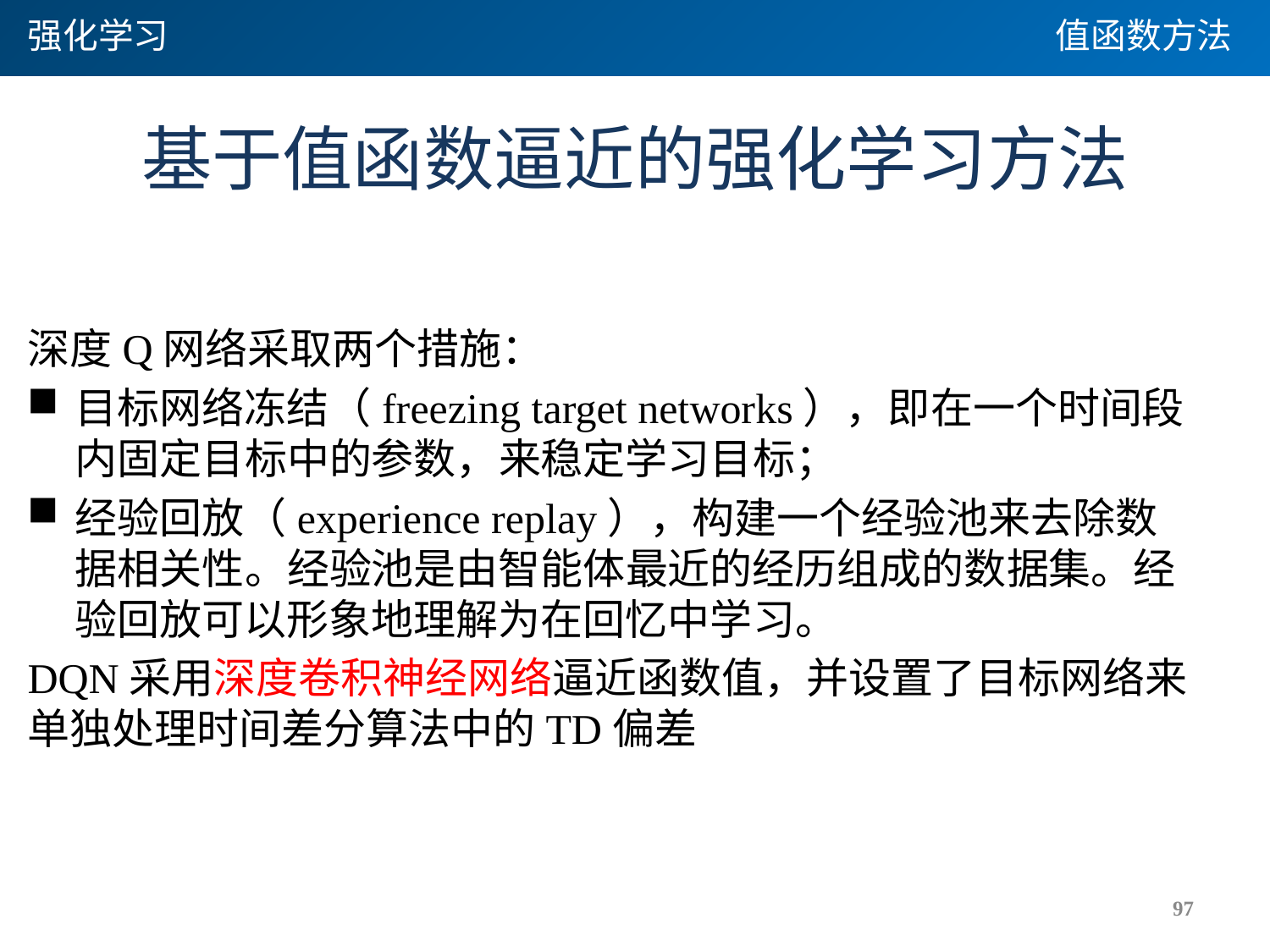

强化学习
值函数方法
# 基于值函数逼近的强化学习方法

深度Q网络采取两个措施：
目标网络冻结（freezing target networks），即在一个时间段内固定目标中的参数，来稳定学习目标；
经验回放（experience replay），构建一个经验池来去除数据相关性。经验池是由智能体最近的经历组成的数据集。经验回放可以形象地理解为在回忆中学习。
DQN采用深度卷积神经网络逼近函数值，并设置了目标网络来单独处理时间差分算法中的TD偏差

97